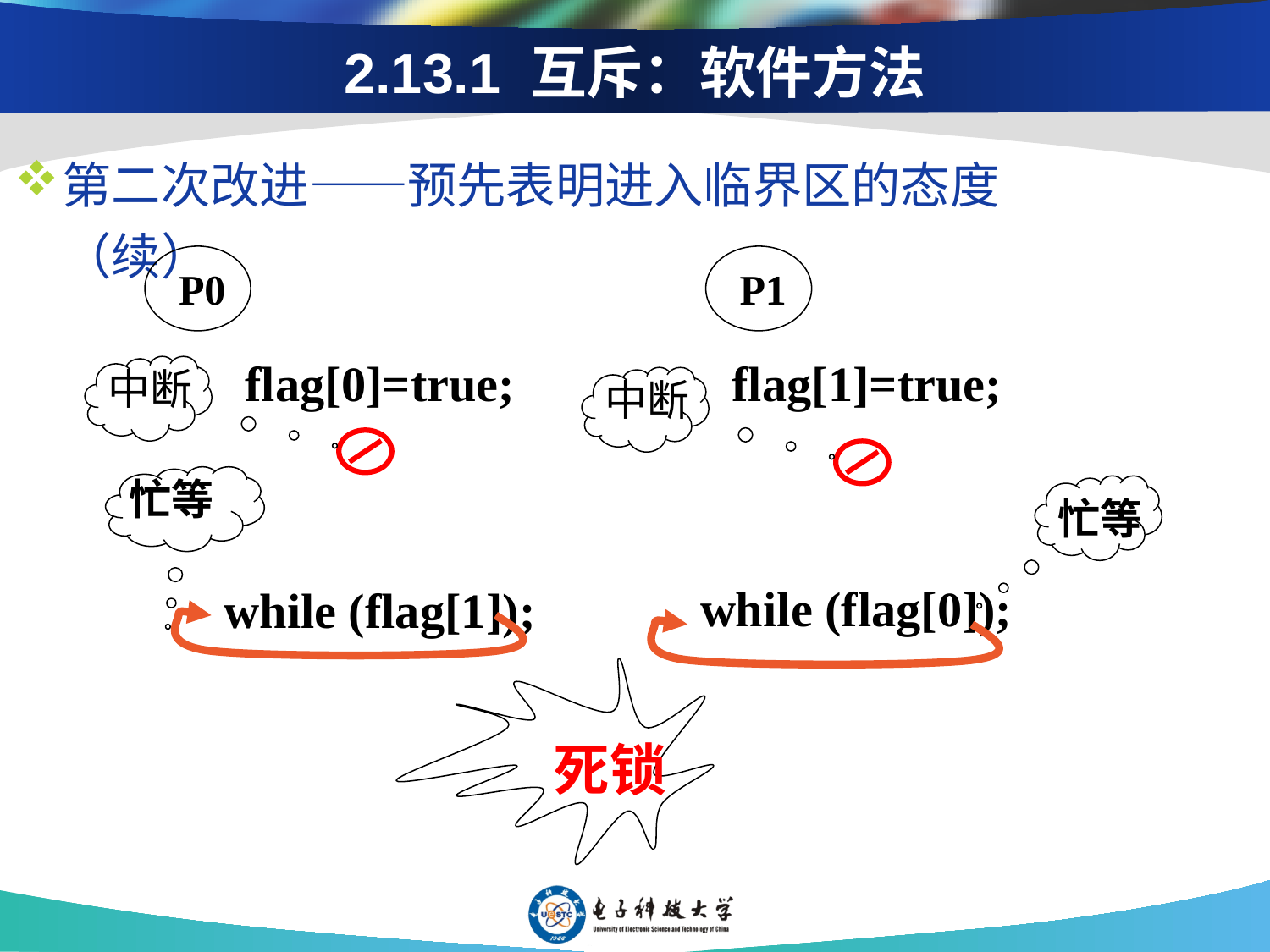

# 2.13.1 互斥：软件方法
第二次改进——预先表明进入临界区的态度（续）

P0

P1
flag[0]=true;
flag[1]=true;

中断

中断

忙等

忙等
while (flag[0]);
while (flag[1]);

死锁